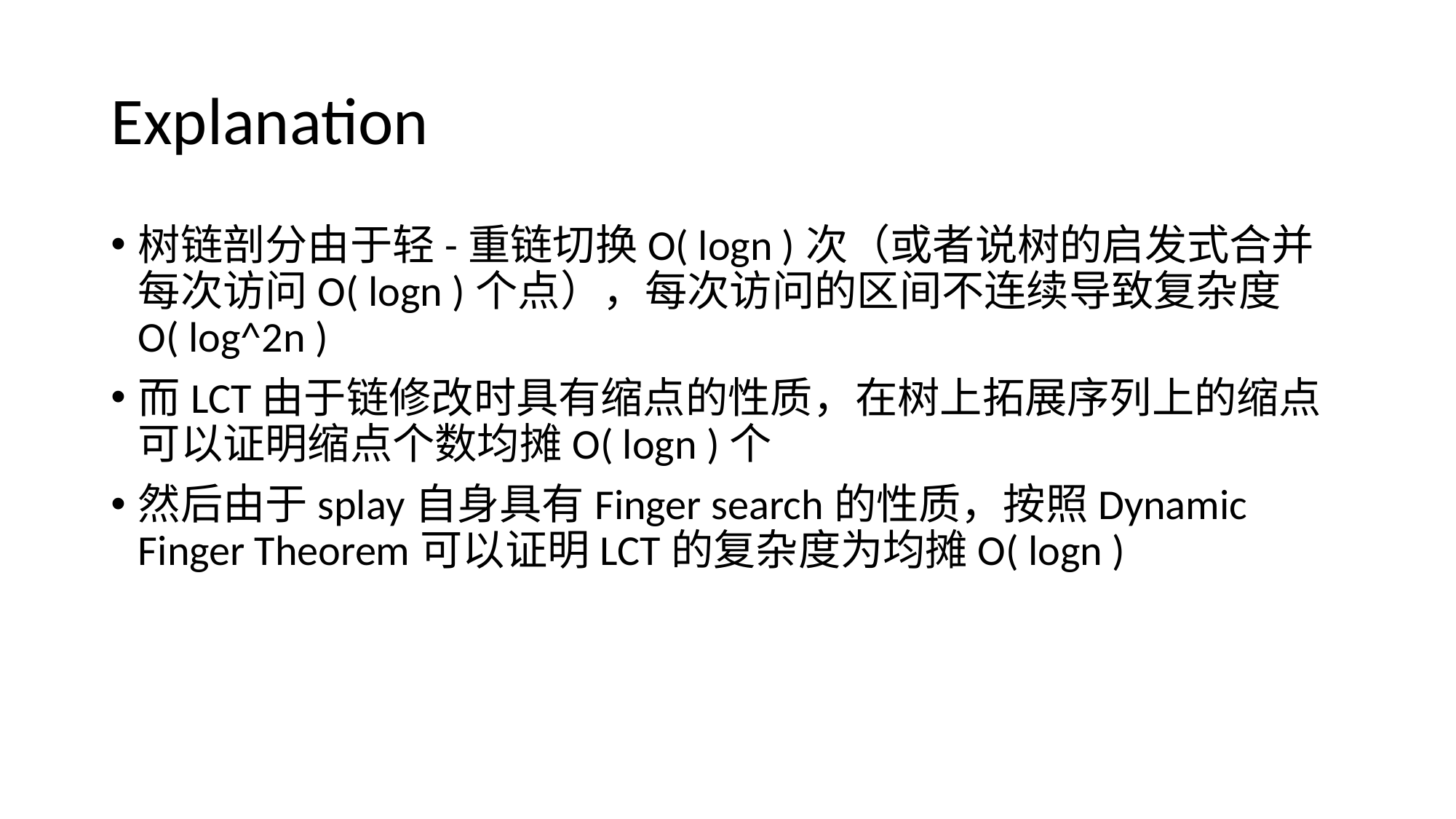

# Explanation
树链剖分由于轻-重链切换O( logn )次（或者说树的启发式合并每次访问O( logn )个点），每次访问的区间不连续导致复杂度O( log^2n )
而LCT由于链修改时具有缩点的性质，在树上拓展序列上的缩点可以证明缩点个数均摊O( logn )个
然后由于splay自身具有Finger search的性质，按照Dynamic Finger Theorem可以证明LCT的复杂度为均摊O( logn )